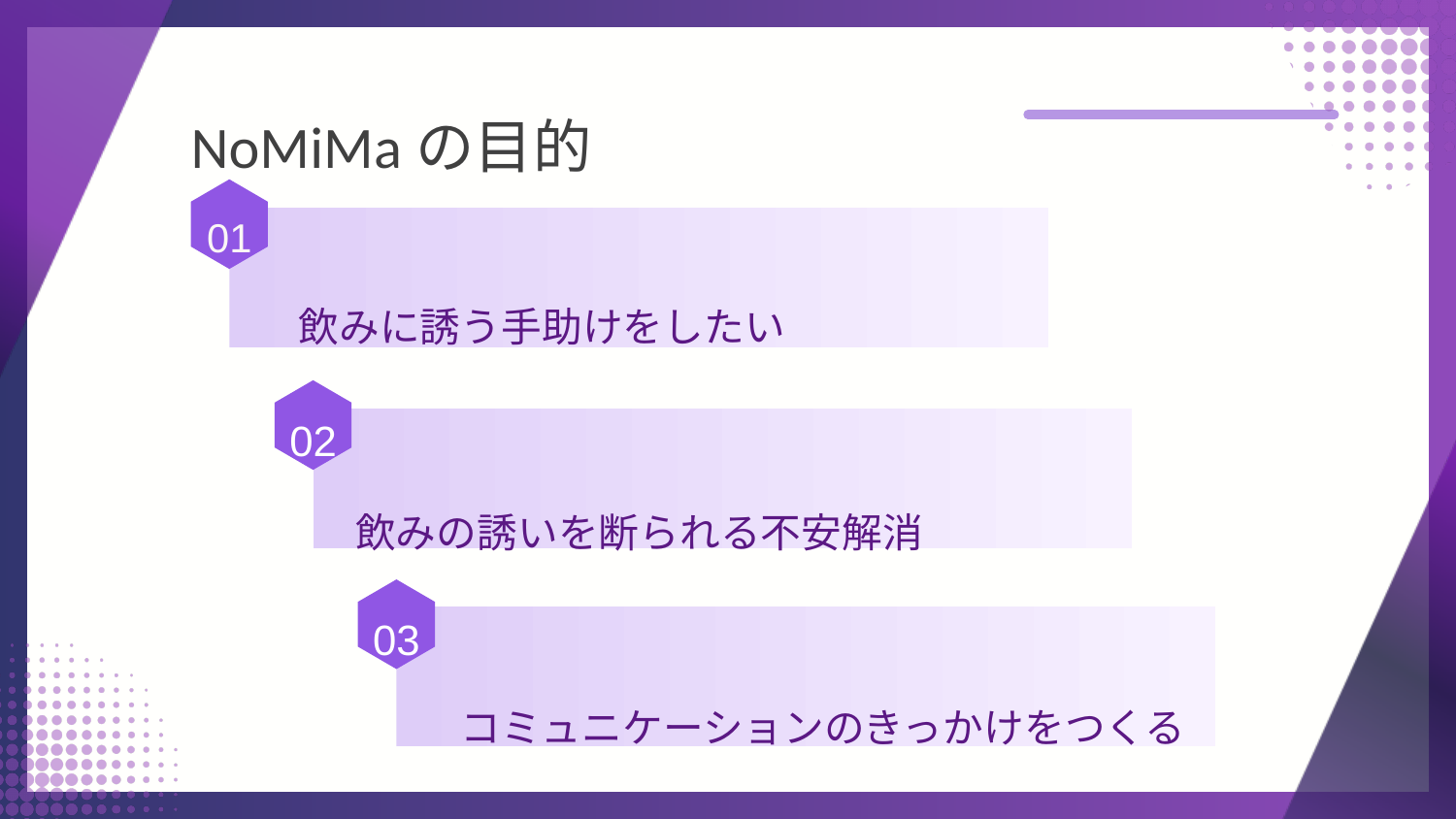

NoMiMaの目的

01

飲みに誘う手助けをしたい

02

飲みの誘いを断られる不安解消

03

コミュニケーションのきっかけをつくる